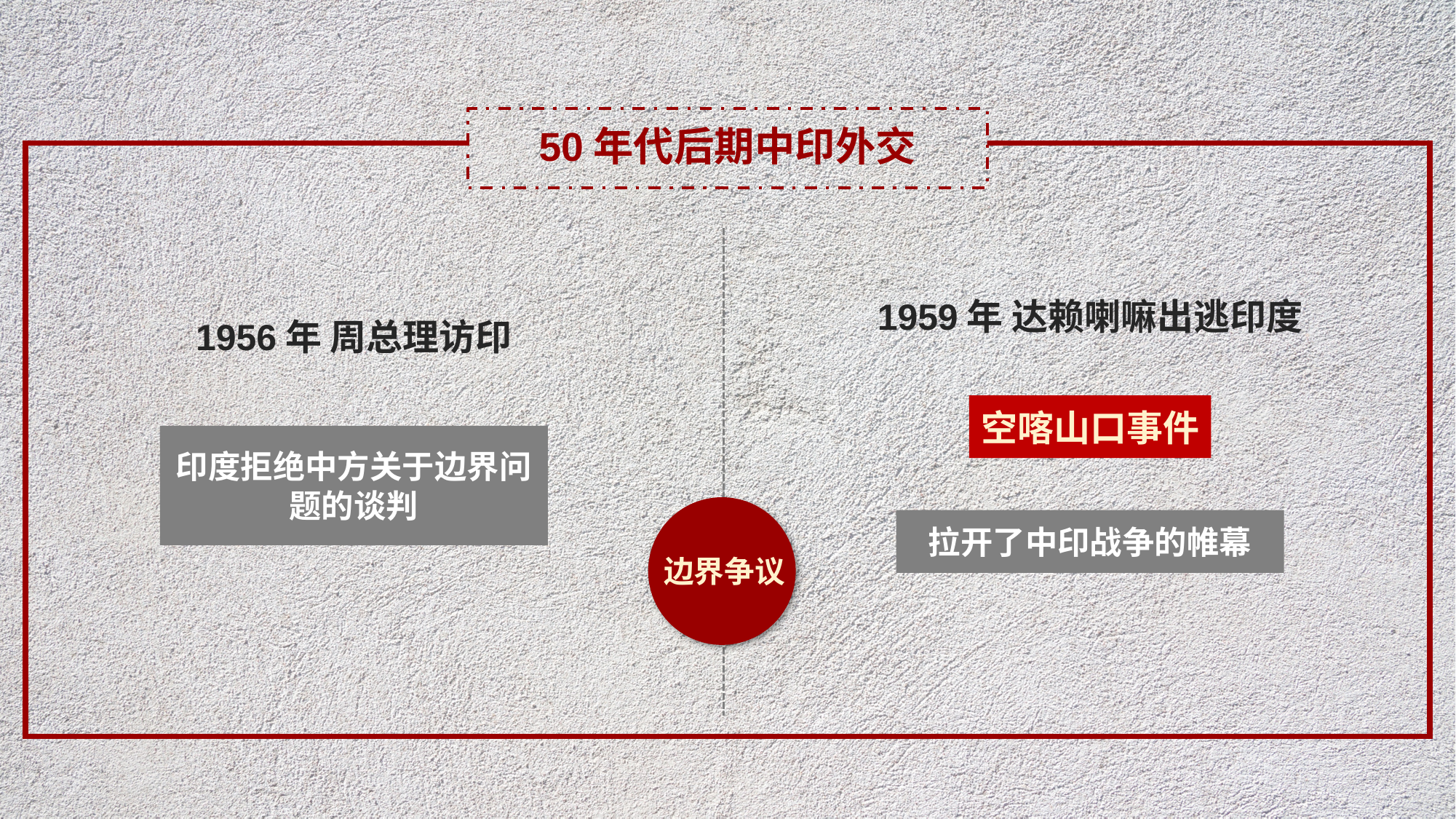

50年代后期中印外交

1959年 达赖喇嘛出逃印度
1956年 周总理访印
空喀山口事件
印度拒绝中方关于边界问题的谈判

拉开了中印战争的帷幕
边界争议